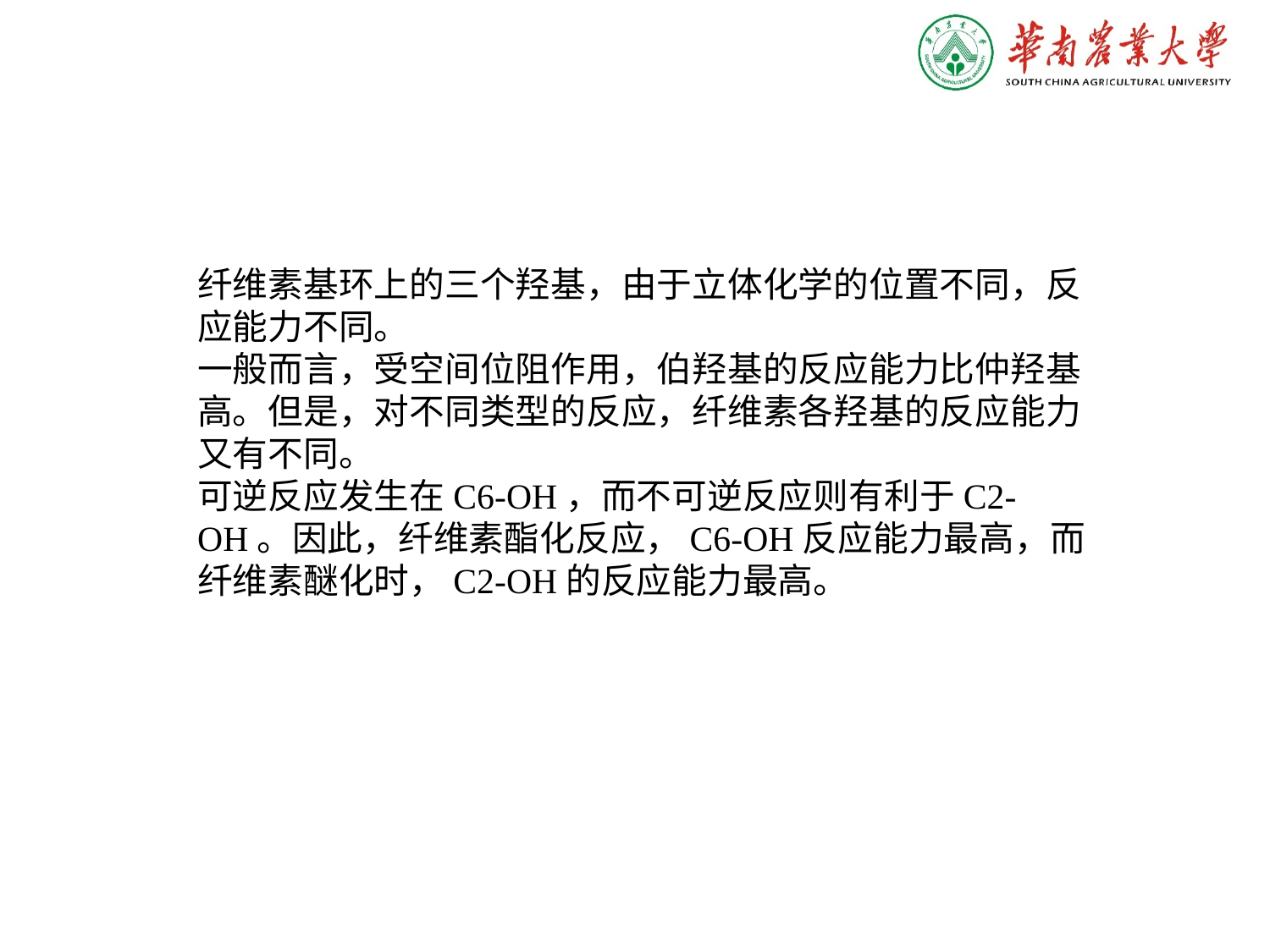

纤维素基环上的三个羟基，由于立体化学的位置不同，反应能力不同。
一般而言，受空间位阻作用，伯羟基的反应能力比仲羟基高。但是，对不同类型的反应，纤维素各羟基的反应能力又有不同。
可逆反应发生在C6-OH，而不可逆反应则有利于C2-OH。因此，纤维素酯化反应，C6-OH反应能力最高，而纤维素醚化时，C2-OH的反应能力最高。